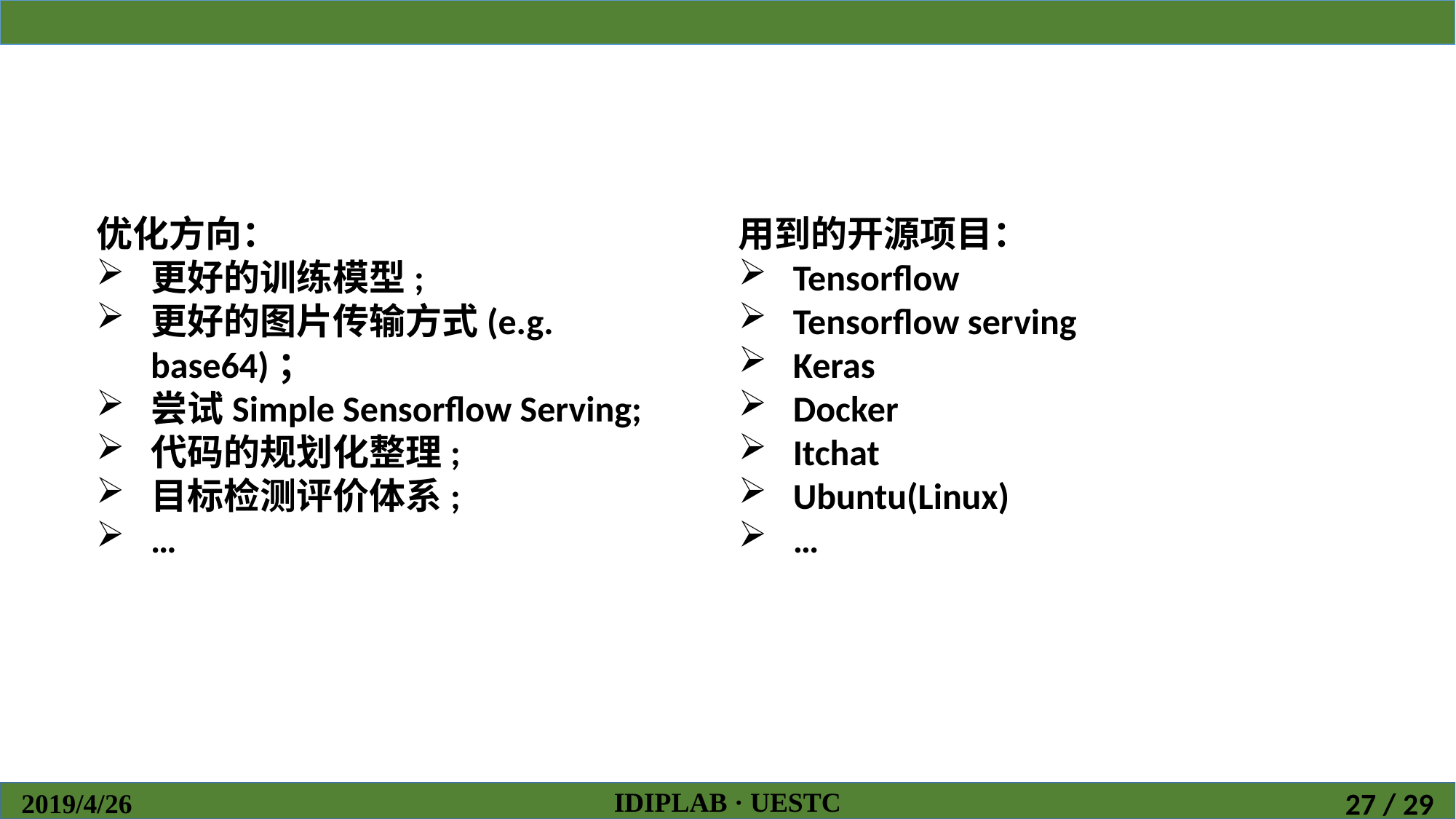

优化方向：
更好的训练模型;
更好的图片传输方式(e.g. base64)；
尝试Simple Sensorflow Serving;
代码的规划化整理;
目标检测评价体系;
…
用到的开源项目：
Tensorflow
Tensorflow serving
Keras
Docker
Itchat
Ubuntu(Linux)
…

IDIPLAB · UESTC
2019/4/26
27 / 29